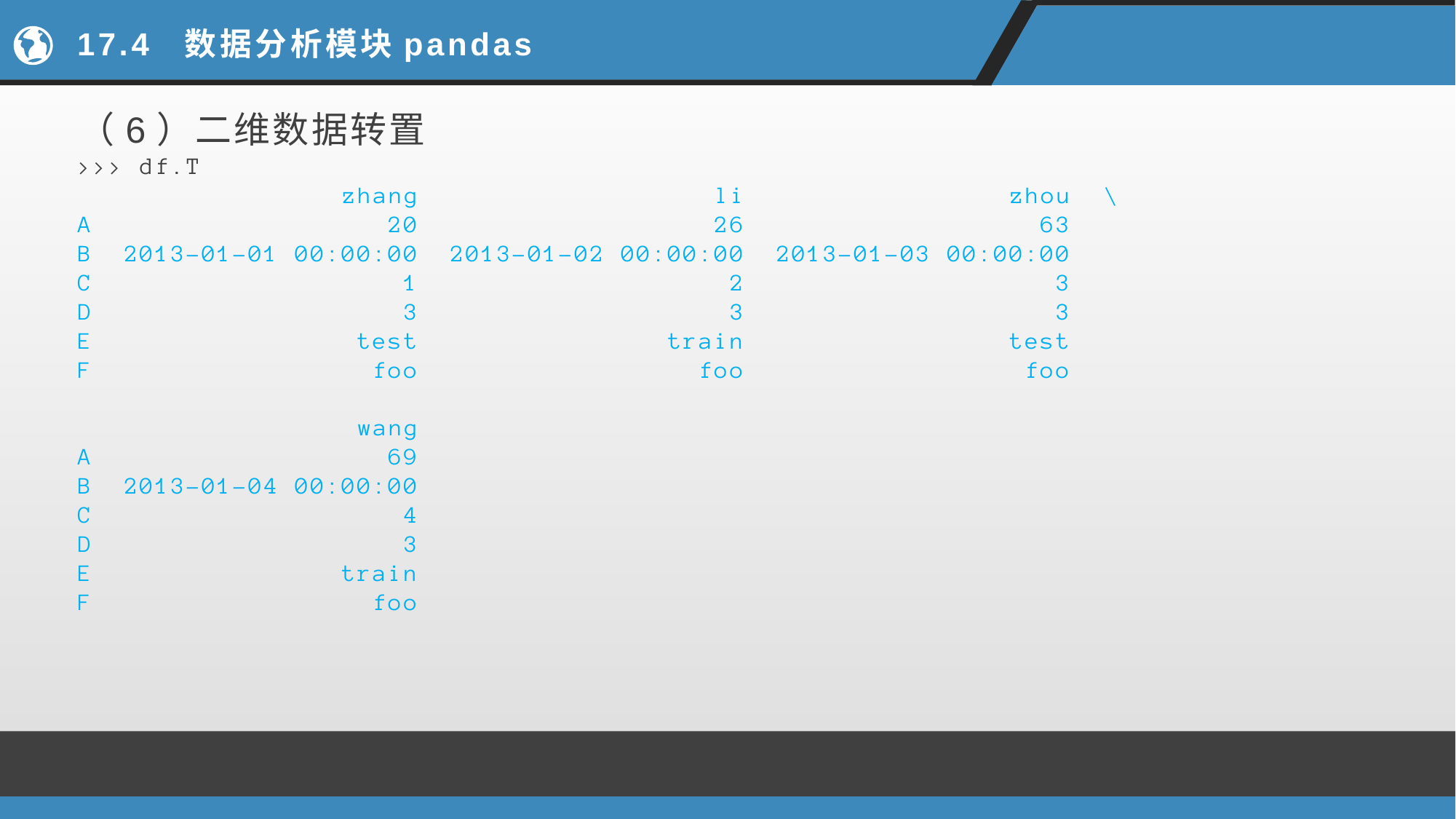

# 17.4  数据分析模块pandas

（6）二维数据转置
>>> df.T
                 zhang                   li                 zhou  \
A                   20                   26                   63
B  2013-01-01 00:00:00  2013-01-02 00:00:00  2013-01-03 00:00:00
C                    1                    2                    3
D                    3                    3                    3
E                 test                train                 test
F                  foo                  foo                  foo

                  wang
A                   69
B  2013-01-04 00:00:00
C                    4
D                    3
E                train
F                  foo